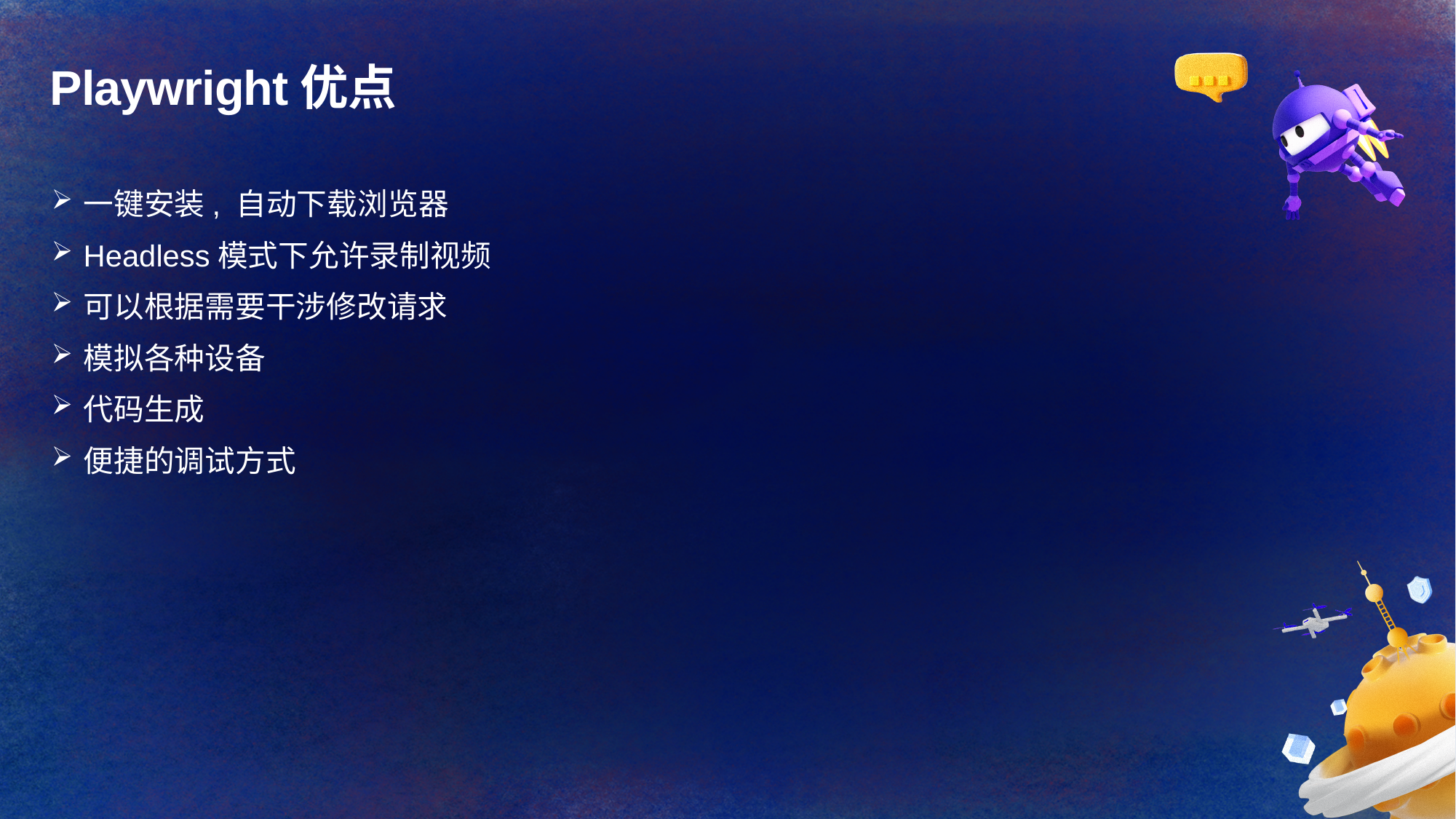

# Playwright优点
一键安装, 自动下载浏览器
Headless模式下允许录制视频
可以根据需要干涉修改请求
模拟各种设备
代码生成
便捷的调试方式